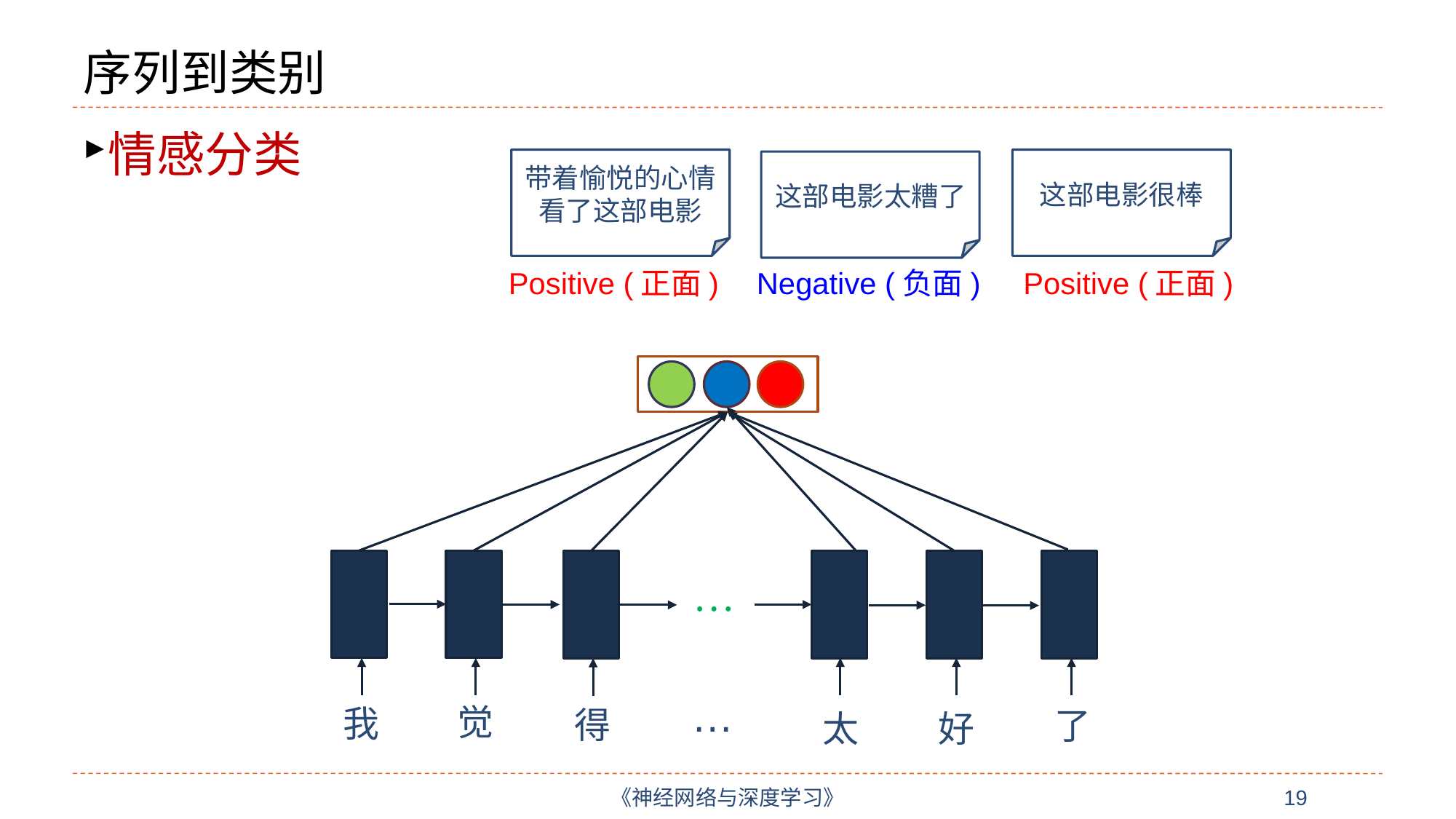

# 序列到类别
情感分类
带着愉悦的心情看了这部电影
这部电影很棒
这部电影太糟了
Negative (负面)
Positive (正面)
Positive (正面)

正面
中性
负面

…
…
觉
我
得
了
太
好